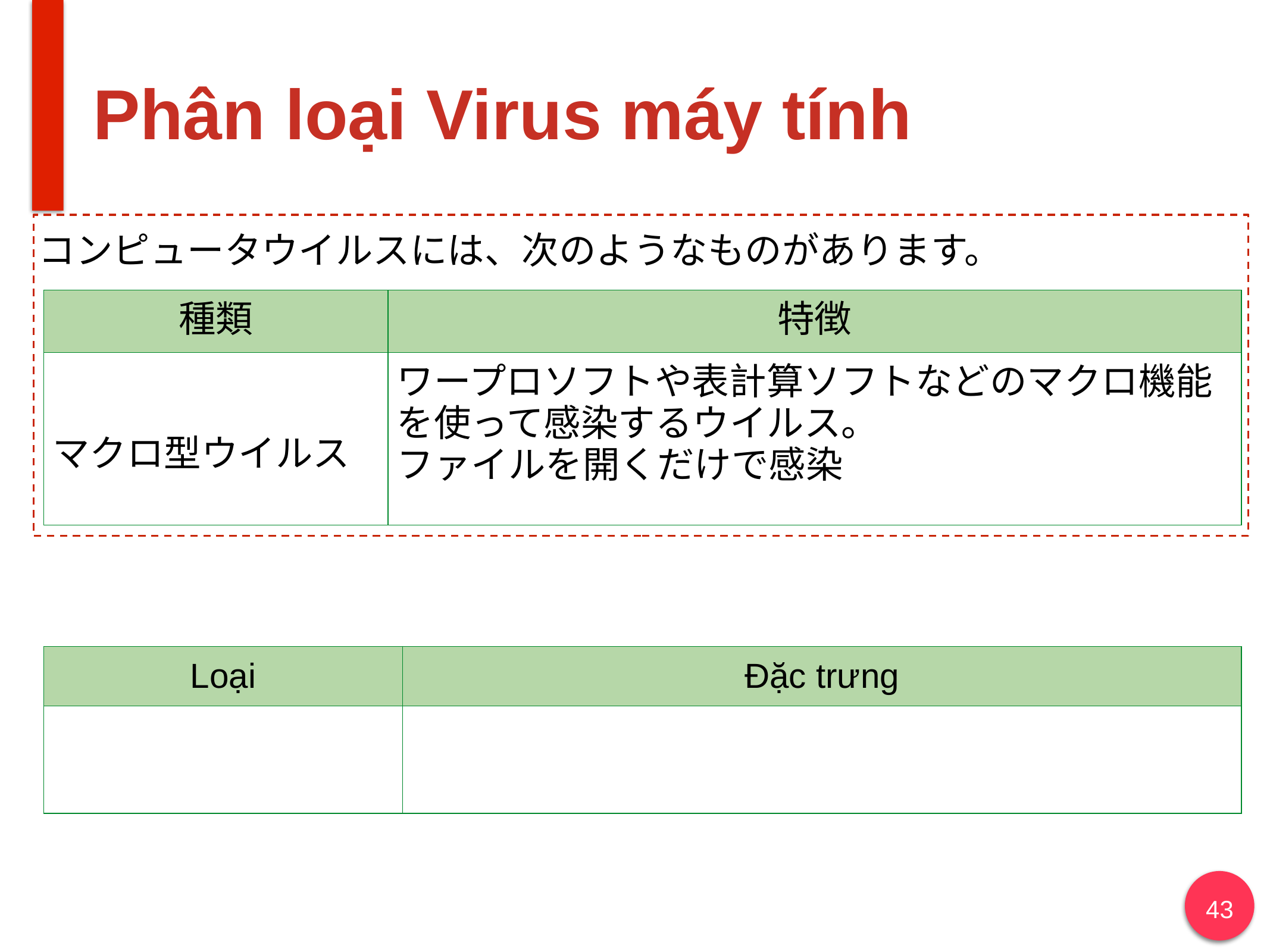

# Phân loại Virus máy tính
コンピュータウイルスには、次のようなものがあります。

| 種類 | 特徴 |
| --- | --- |
| マクロ型ウイルス | ワープロソフトや表計算ソフトなどのマクロ機能を使って感染するウイルス。 ファイルを開くだけで感染 |

| Loại | Đặc trưng |
| --- | --- |
|  |  |
43